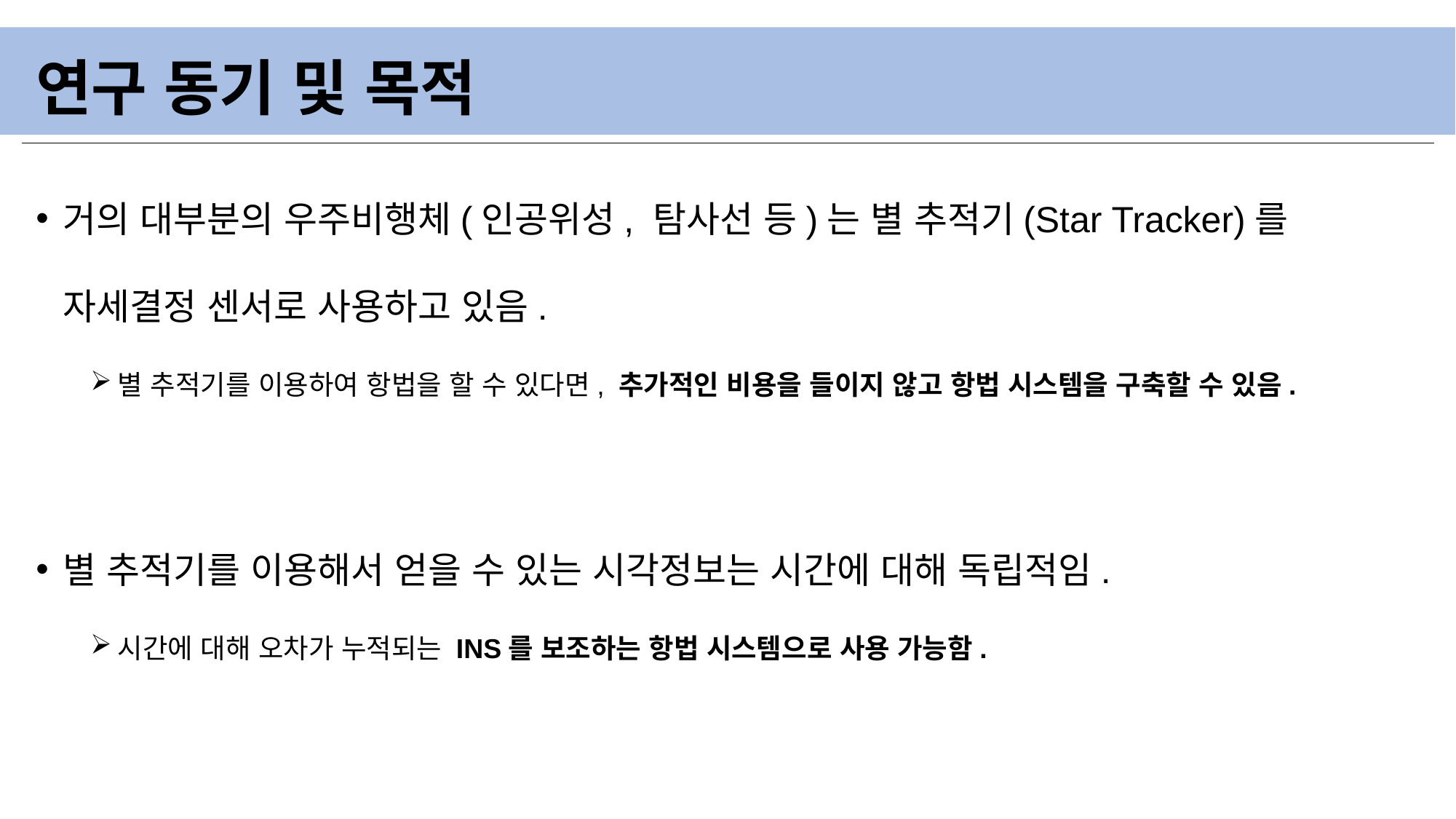

# 연구 동기 및 목적
거의 대부분의 우주비행체(인공위성, 탐사선 등)는 별 추적기(Star Tracker)를 자세결정 센서로 사용하고 있음.
별 추적기를 이용하여 항법을 할 수 있다면, 추가적인 비용을 들이지 않고 항법 시스템을 구축할 수 있음.

별 추적기를 이용해서 얻을 수 있는 시각정보는 시간에 대해 독립적임.
시간에 대해 오차가 누적되는 INS를 보조하는 항법 시스템으로 사용 가능함.